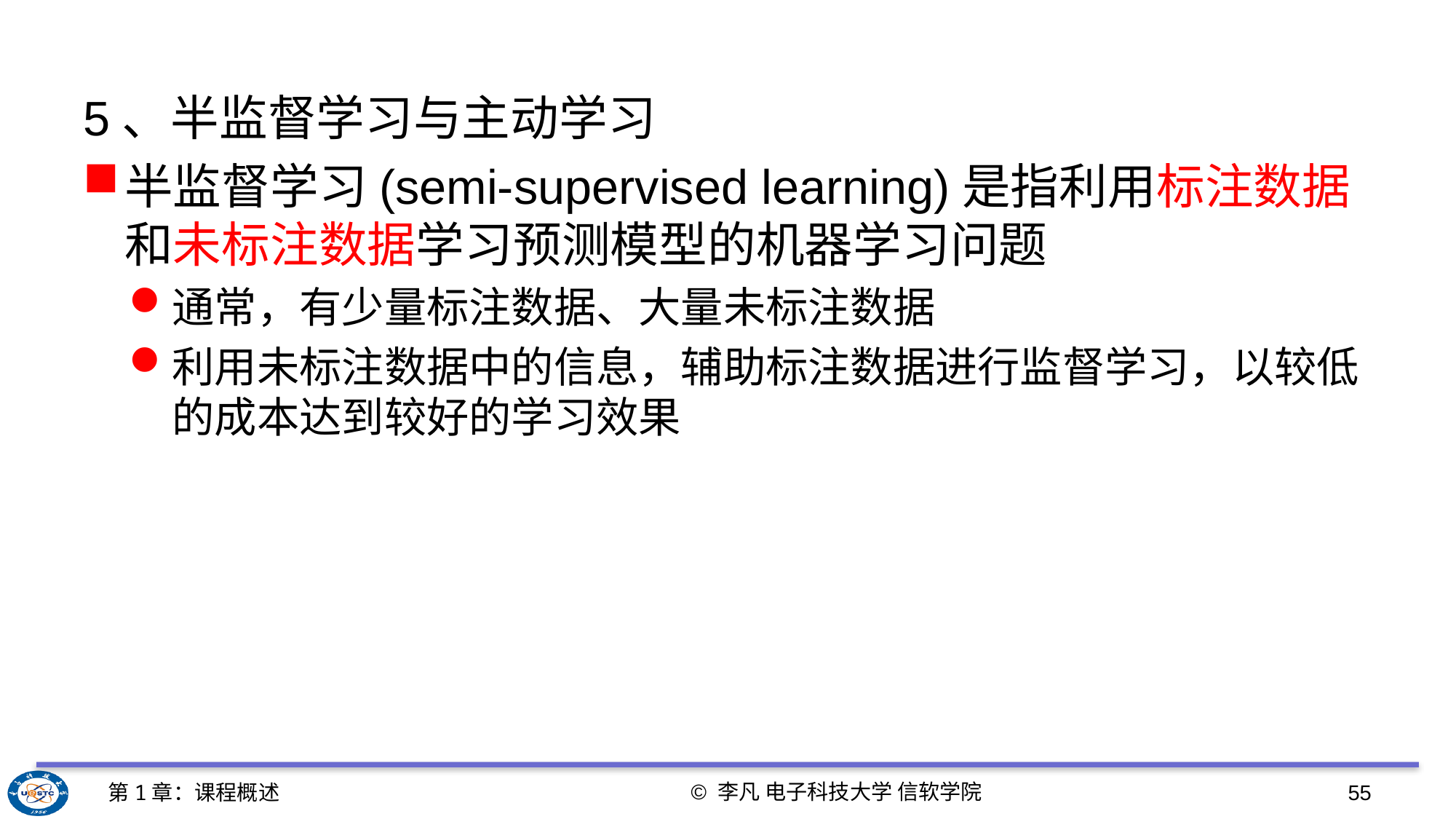

5、半监督学习与主动学习
半监督学习(semi-supervised learning)是指利用标注数据和未标注数据学习预测模型的机器学习问题
通常，有少量标注数据、大量未标注数据
利用未标注数据中的信息，辅助标注数据进行监督学习，以较低的成本达到较好的学习效果
© 李凡 电子科技大学 信软学院
第1章：课程概述
55